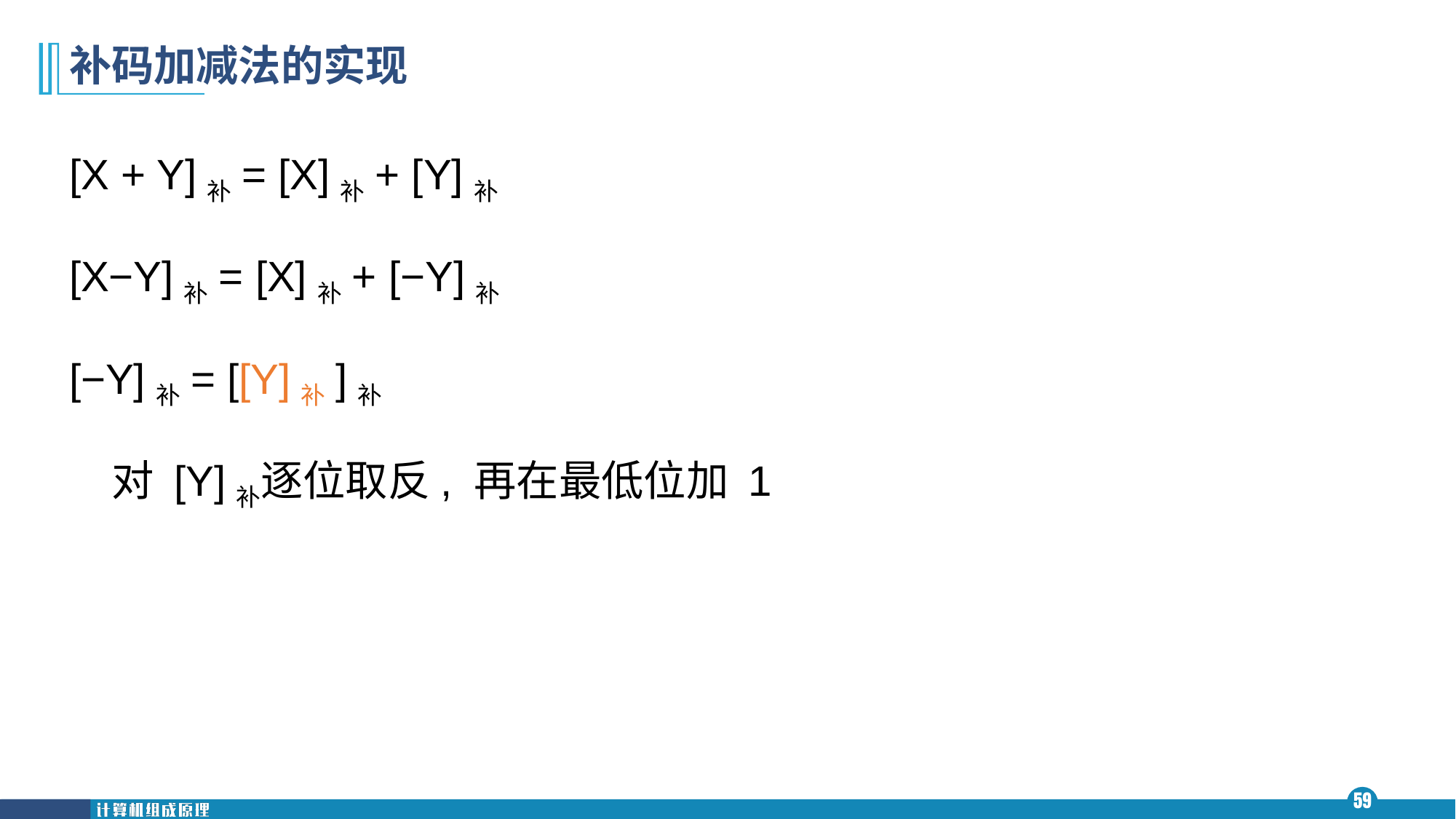

# 补码加减法的实现
[X + Y]补= [X]补+ [Y]补
[X−Y]补= [X]补+ [−Y]补
[−Y]补= [[Y]补]补
      对 [Y]补逐位取反, 再在最低位加 1